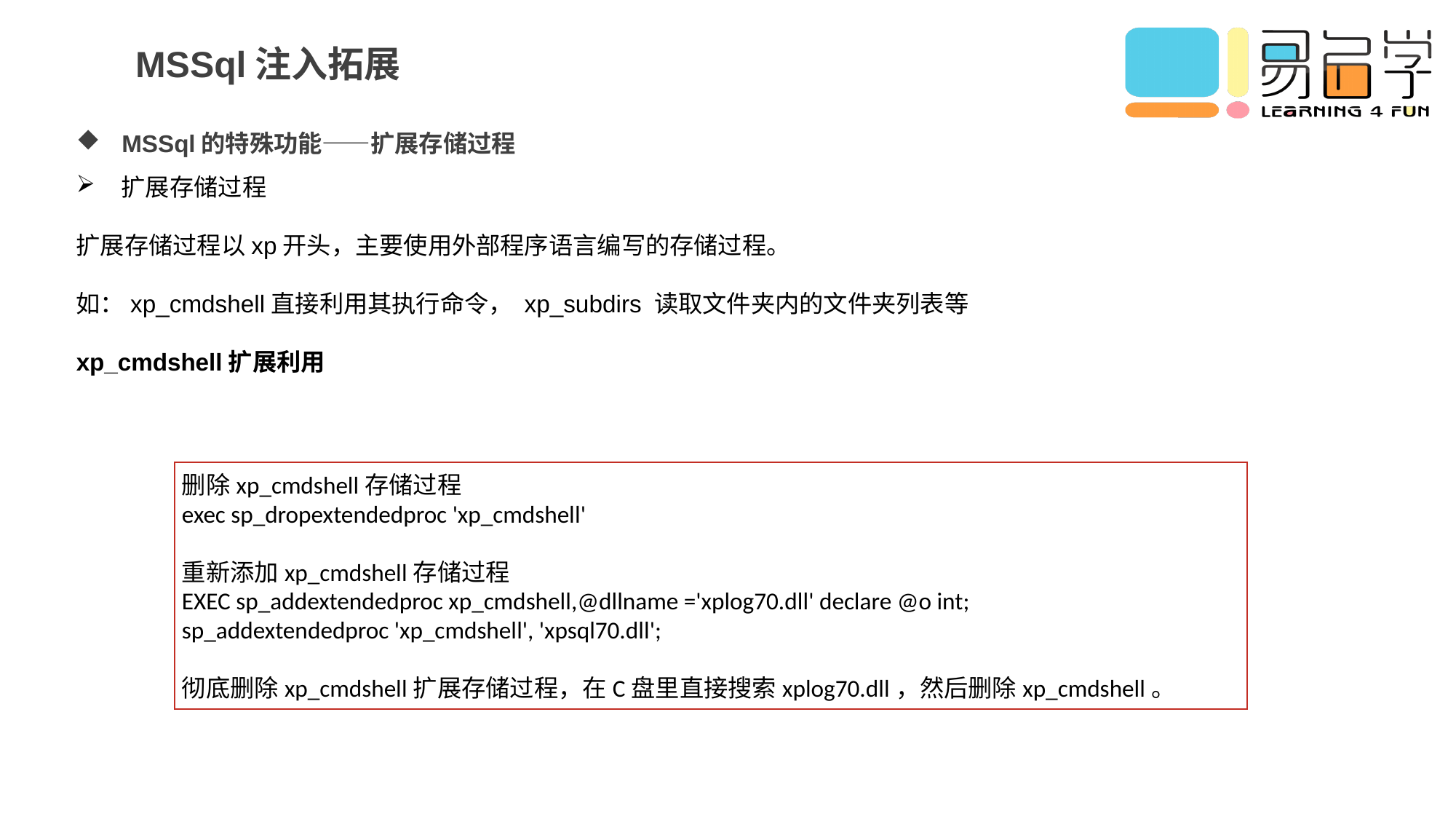

MSSql注入拓展
MSSql的特殊功能——扩展存储过程
扩展存储过程
扩展存储过程以xp开头，主要使用外部程序语言编写的存储过程。
如：xp_cmdshell直接利用其执行命令， xp_subdirs 读取文件夹内的文件夹列表等
xp_cmdshell扩展利用

删除xp_cmdshell存储过程
exec sp_dropextendedproc 'xp_cmdshell'

重新添加xp_cmdshell存储过程
EXEC sp_addextendedproc xp_cmdshell,@dllname ='xplog70.dll' declare @o int;
sp_addextendedproc 'xp_cmdshell', 'xpsql70.dll';

彻底删除xp_cmdshell扩展存储过程，在C盘里直接搜索xplog70.dll，然后删除xp_cmdshell。